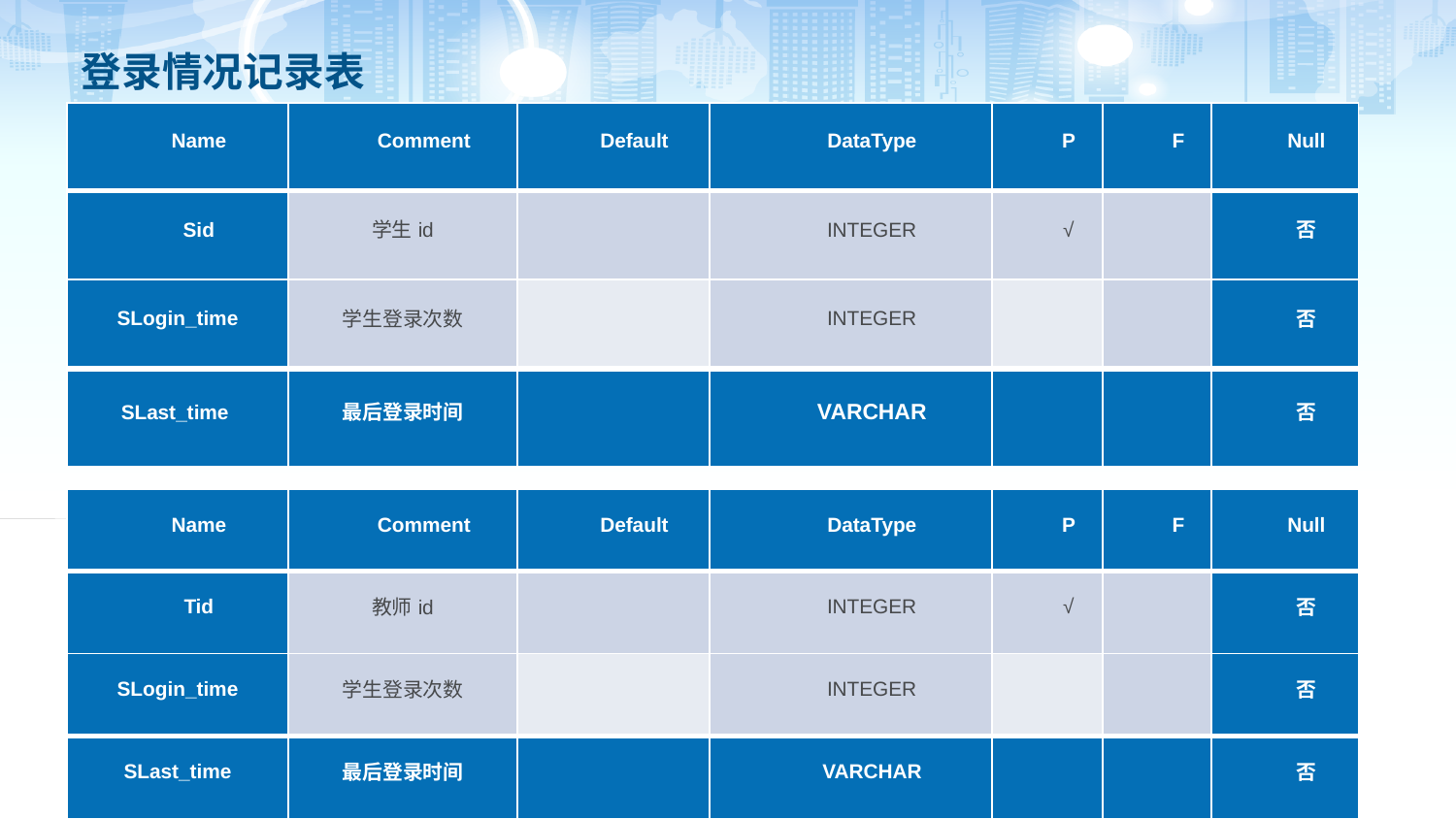

# 登录情况记录表
| Name | Comment | Default | DataType | P | F | Null |
| --- | --- | --- | --- | --- | --- | --- |
| Sid | 学生id |  | INTEGER | √ |  | 否 |
| SLogin\_time | 学生登录次数 |  | INTEGER |  |  | 否 |
| SLast\_time | 最后登录时间 |  | VARCHAR |  |  | 否 |
| Name | Comment | Default | DataType | P | F | Null |
| --- | --- | --- | --- | --- | --- | --- |
| Tid | 教师id |  | INTEGER | √ |  | 否 |
| SLogin\_time | 学生登录次数 |  | INTEGER |  |  | 否 |
| SLast\_time | 最后登录时间 |  | VARCHAR |  |  | 否 |